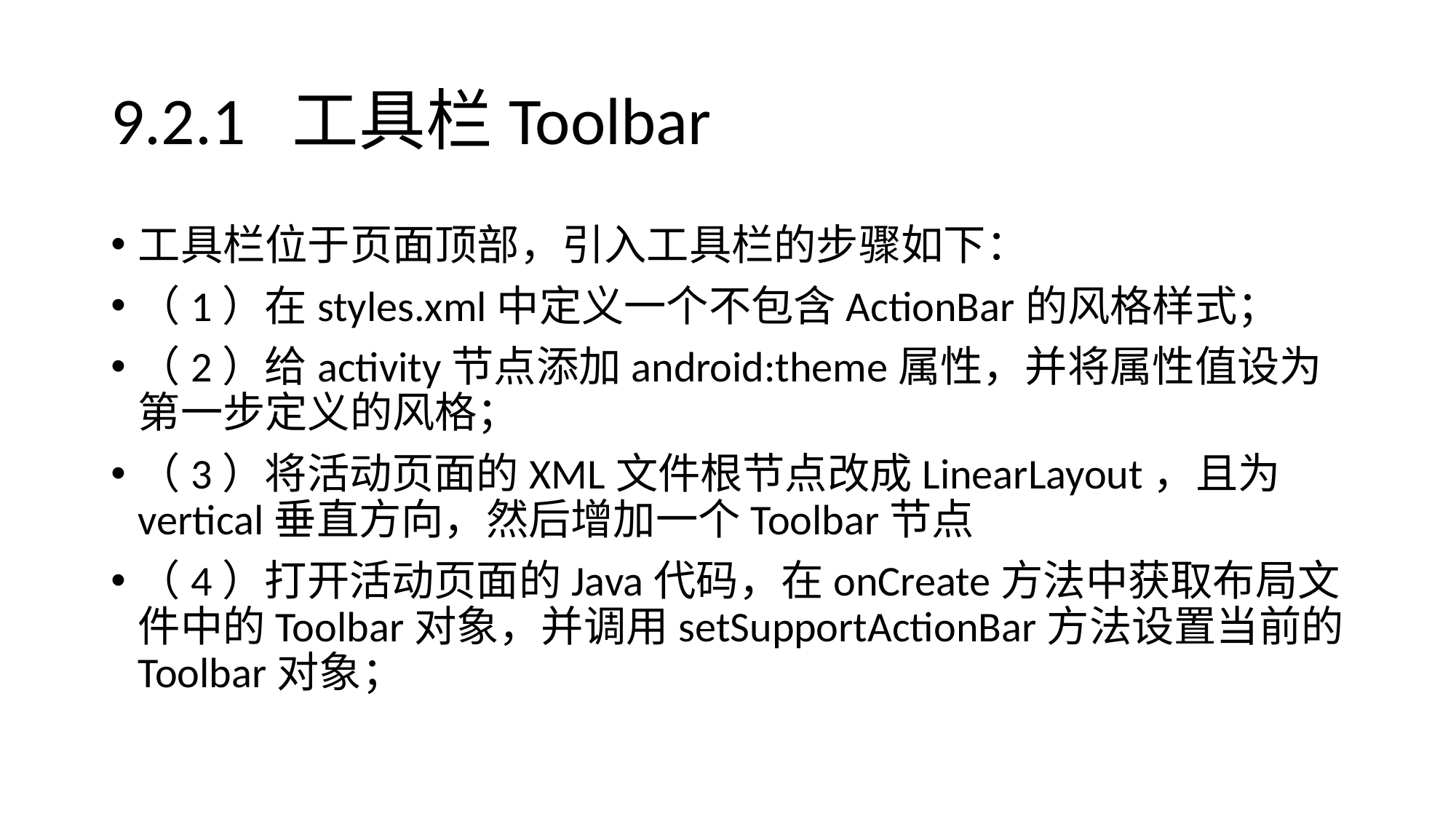

# 9.2.1  工具栏Toolbar
工具栏位于页面顶部，引入工具栏的步骤如下：
（1）在styles.xml中定义一个不包含ActionBar的风格样式；
（2）给activity节点添加android:theme属性，并将属性值设为第一步定义的风格；
（3）将活动页面的XML文件根节点改成LinearLayout，且为vertical垂直方向，然后增加一个Toolbar节点
（4）打开活动页面的Java代码，在onCreate方法中获取布局文件中的Toolbar对象，并调用setSupportActionBar方法设置当前的Toolbar对象；